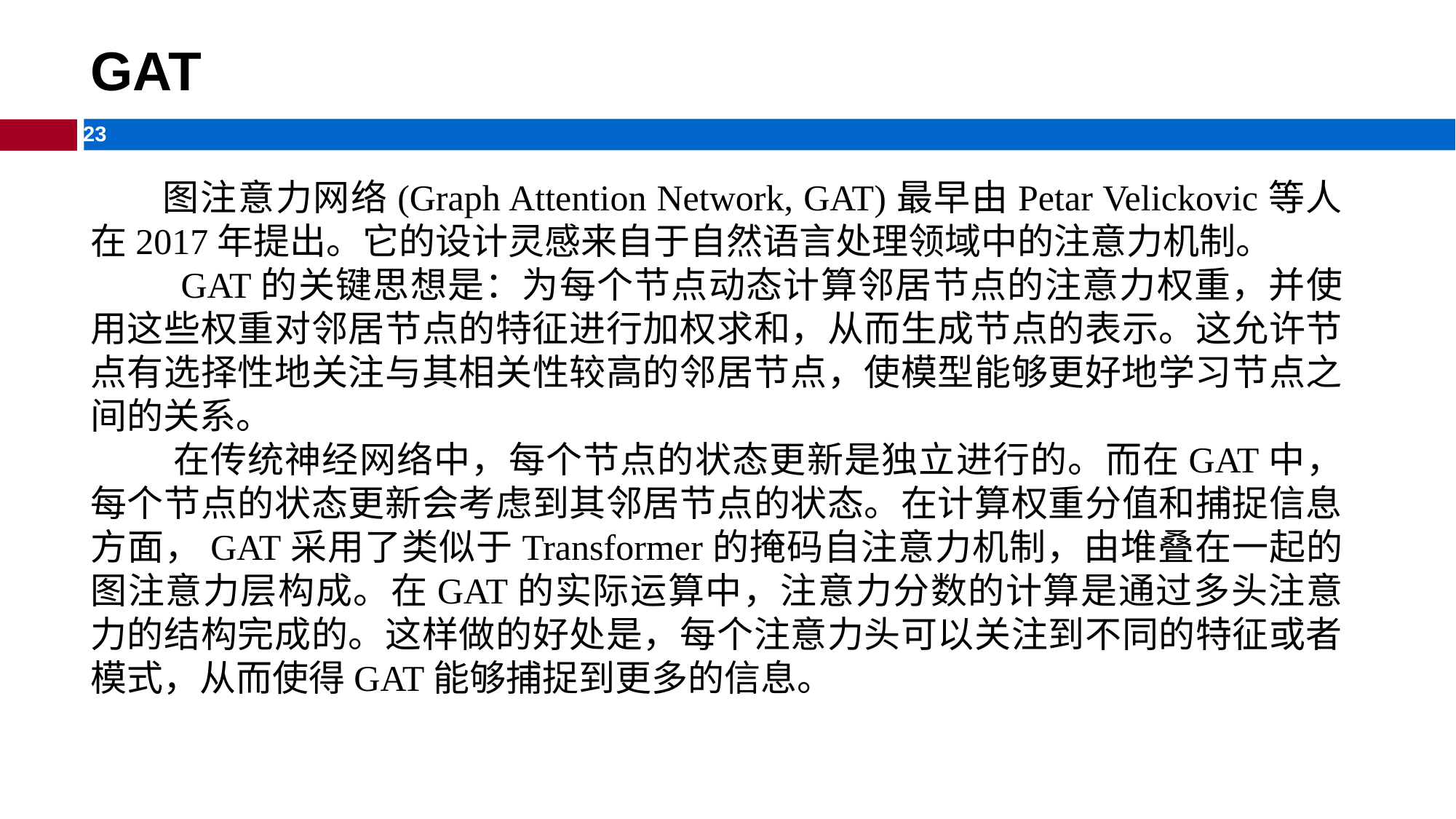

# GAT
        图注意力网络(Graph Attention Network, GAT)最早由Petar Velickovic等人在2017年提出。它的设计灵感来自于自然语言处理领域中的注意力机制。
         GAT的关键思想是：为每个节点动态计算邻居节点的注意力权重，并使用这些权重对邻居节点的特征进行加权求和，从而生成节点的表示。这允许节点有选择性地关注与其相关性较高的邻居节点，使模型能够更好地学习节点之间的关系。
        在传统神经网络中，每个节点的状态更新是独立进行的。而在GAT中，每个节点的状态更新会考虑到其邻居节点的状态。在计算权重分值和捕捉信息方面，GAT采用了类似于Transformer的掩码自注意力机制，由堆叠在一起的图注意力层构成。在GAT的实际运算中，注意力分数的计算是通过多头注意力的结构完成的。这样做的好处是，每个注意力头可以关注到不同的特征或者模式，从而使得GAT能够捕捉到更多的信息。